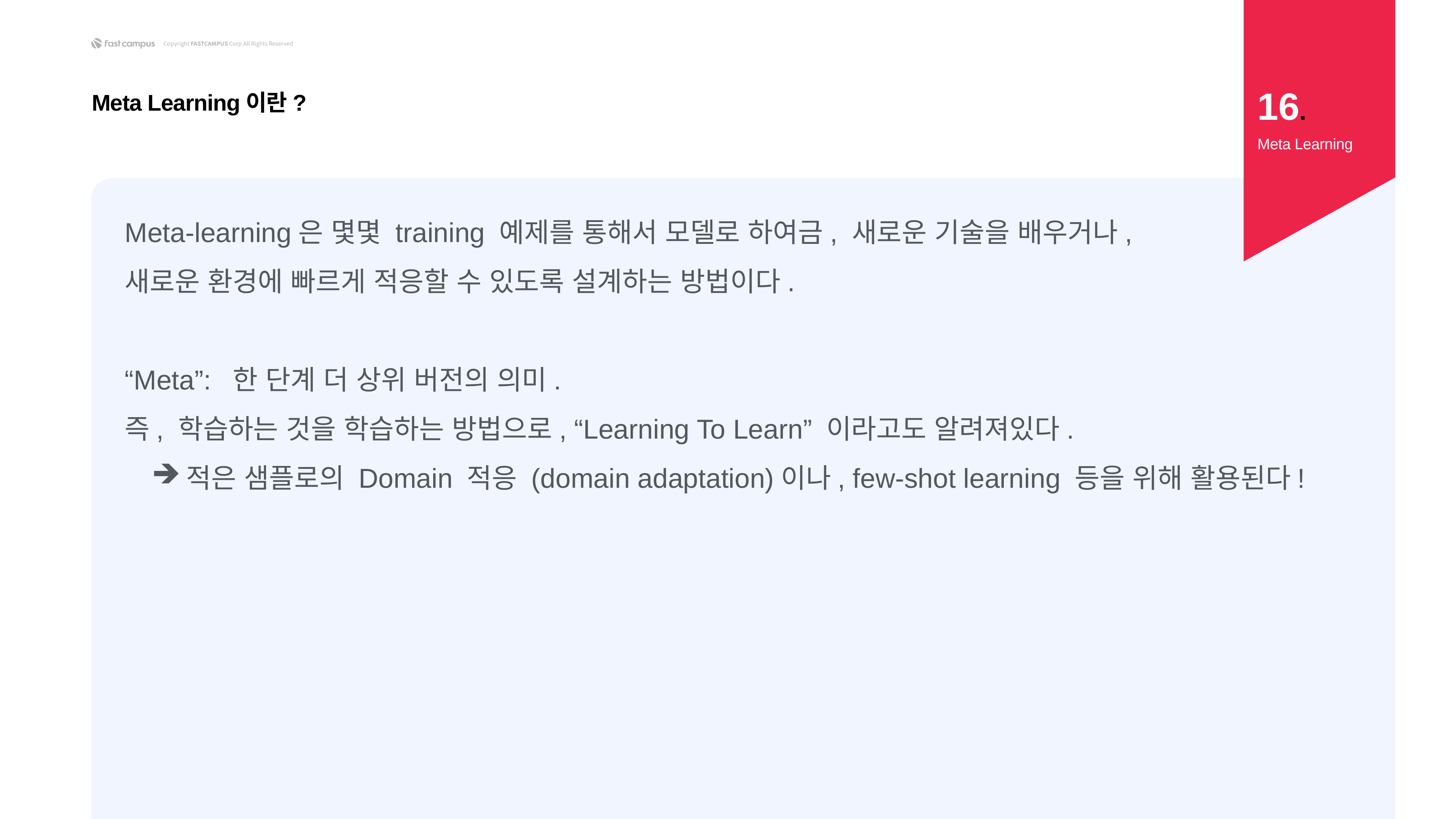

16.
Meta Learning이란?

Meta Learning

Meta-learning은 몇몇 training 예제를 통해서 모델로 하여금, 새로운 기술을 배우거나,
새로운 환경에 빠르게 적응할 수 있도록 설계하는 방법이다.

“Meta”:  한 단계 더 상위 버전의 의미.
즉, 학습하는 것을 학습하는 방법으로, “Learning To Learn” 이라고도 알려져있다.
적은 샘플로의 Domain 적응 (domain adaptation)이나, few-shot learning 등을 위해 활용된다!